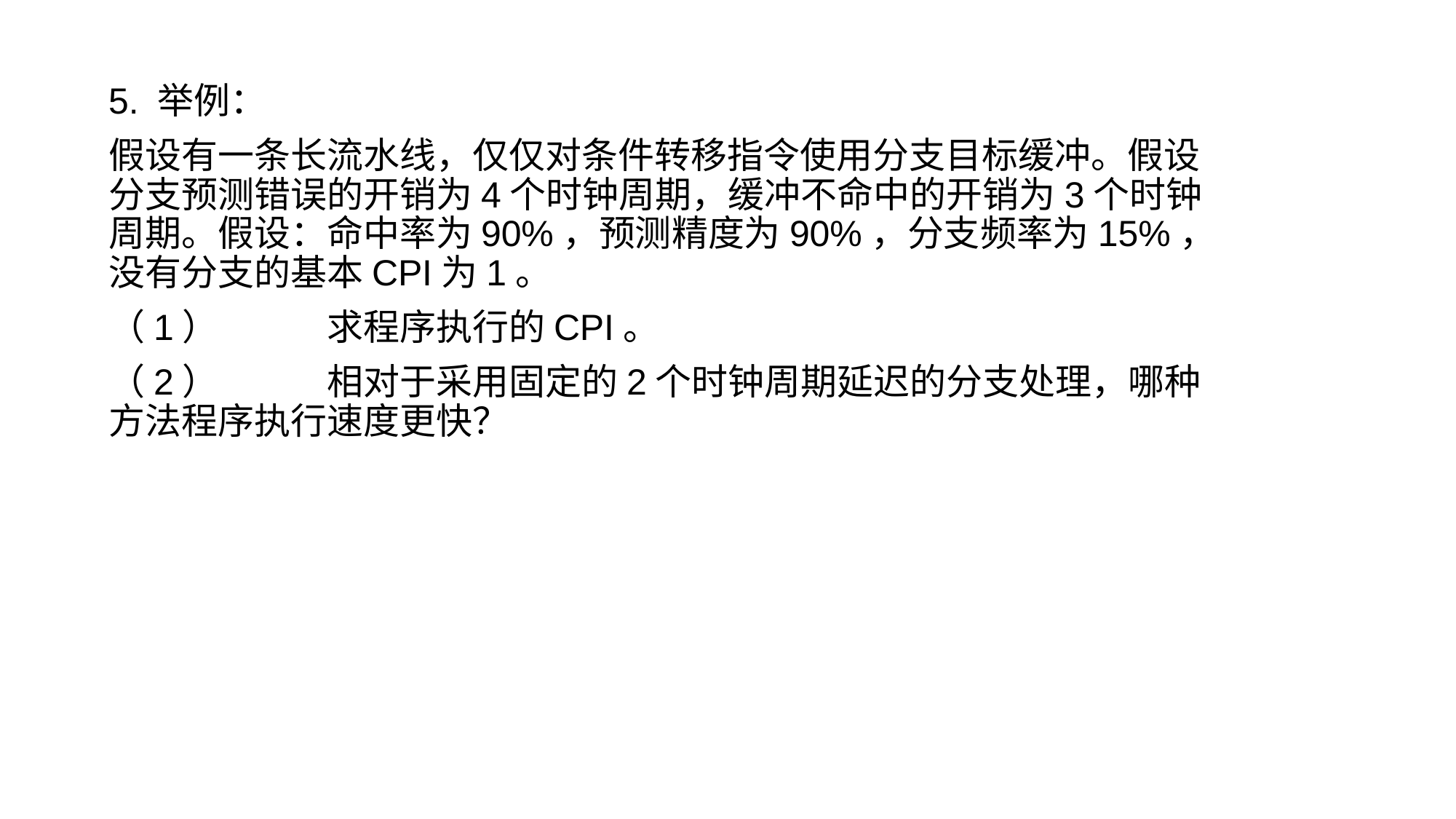

5. 举例：
假设有一条长流水线，仅仅对条件转移指令使用分支目标缓冲。假设分支预测错误的开销为4个时钟周期，缓冲不命中的开销为3个时钟周期。假设：命中率为90%，预测精度为90%，分支频率为15%，没有分支的基本CPI为1。
（1）	求程序执行的CPI。
（2）	相对于采用固定的2个时钟周期延迟的分支处理，哪种方法程序执行速度更快？